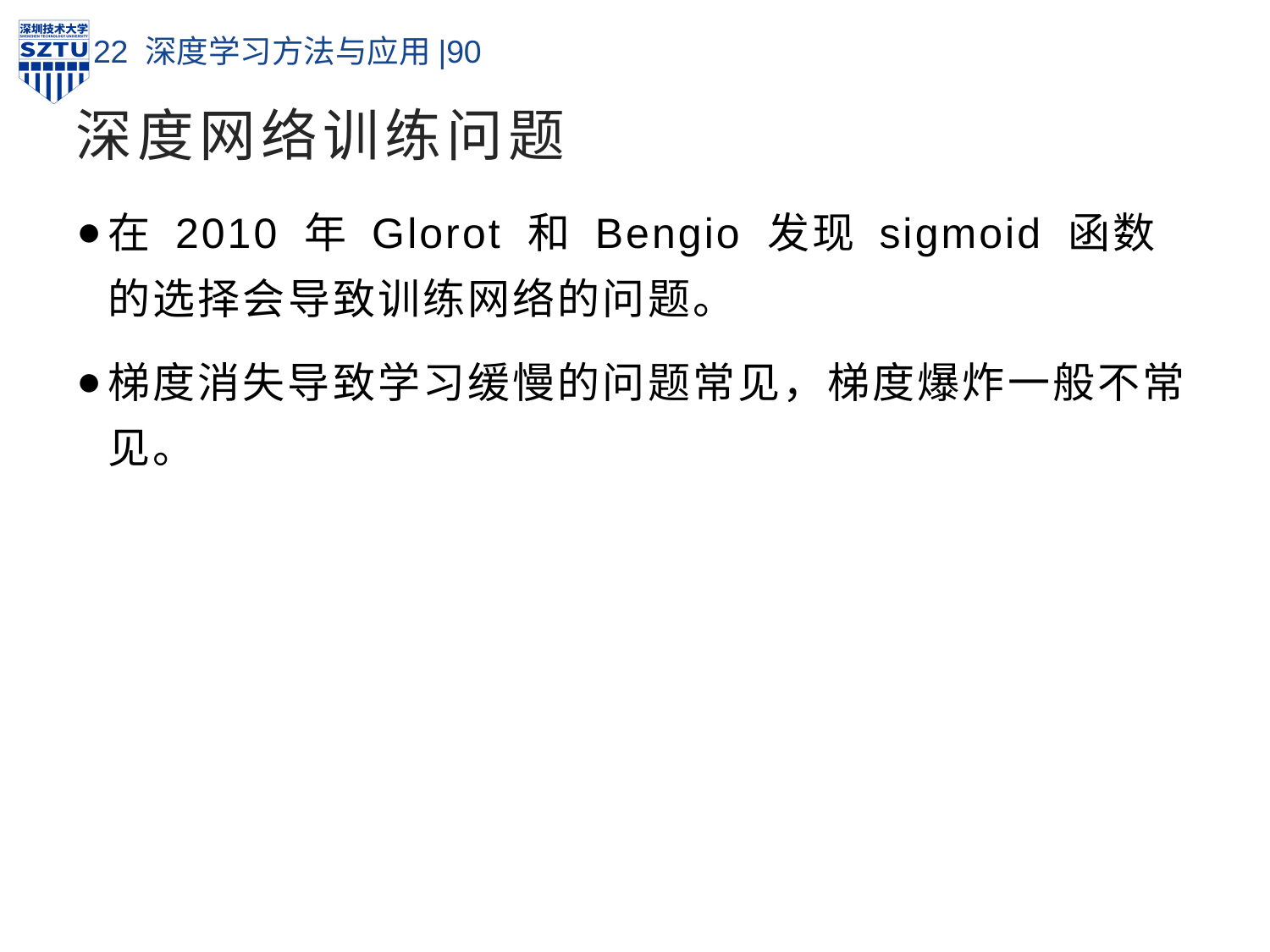

# 深度网络训练问题
在 2010 年 Glorot 和 Bengio 发现 sigmoid 函数的选择会导致训练⽹络的问题。
梯度消失导致学习缓慢的问题常见，梯度爆炸一般不常见。
90